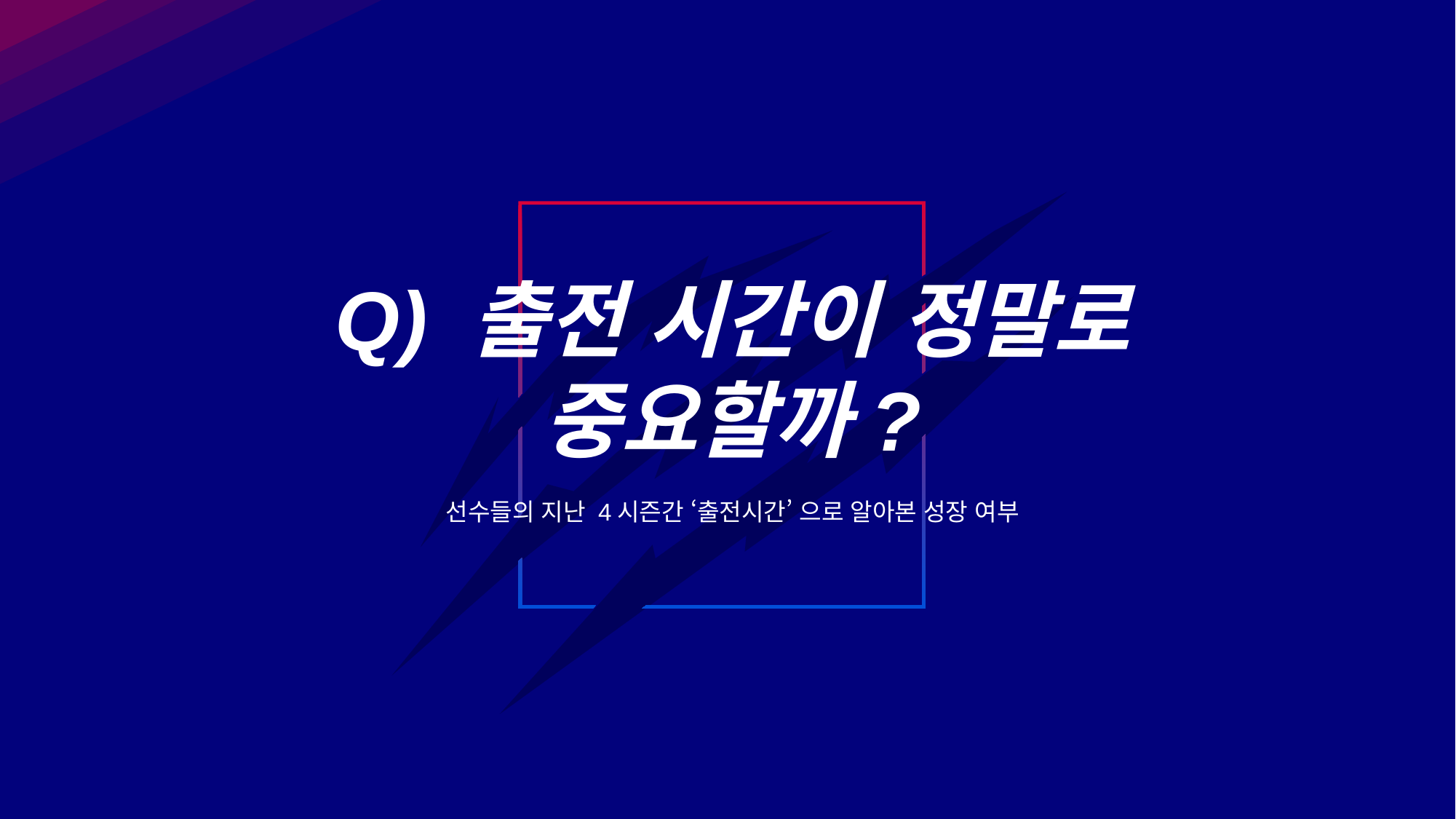

Q) 출전 시간이 정말로 중요할까?

선수들의 지난 4시즌간 ‘출전시간’ 으로 알아본 성장 여부